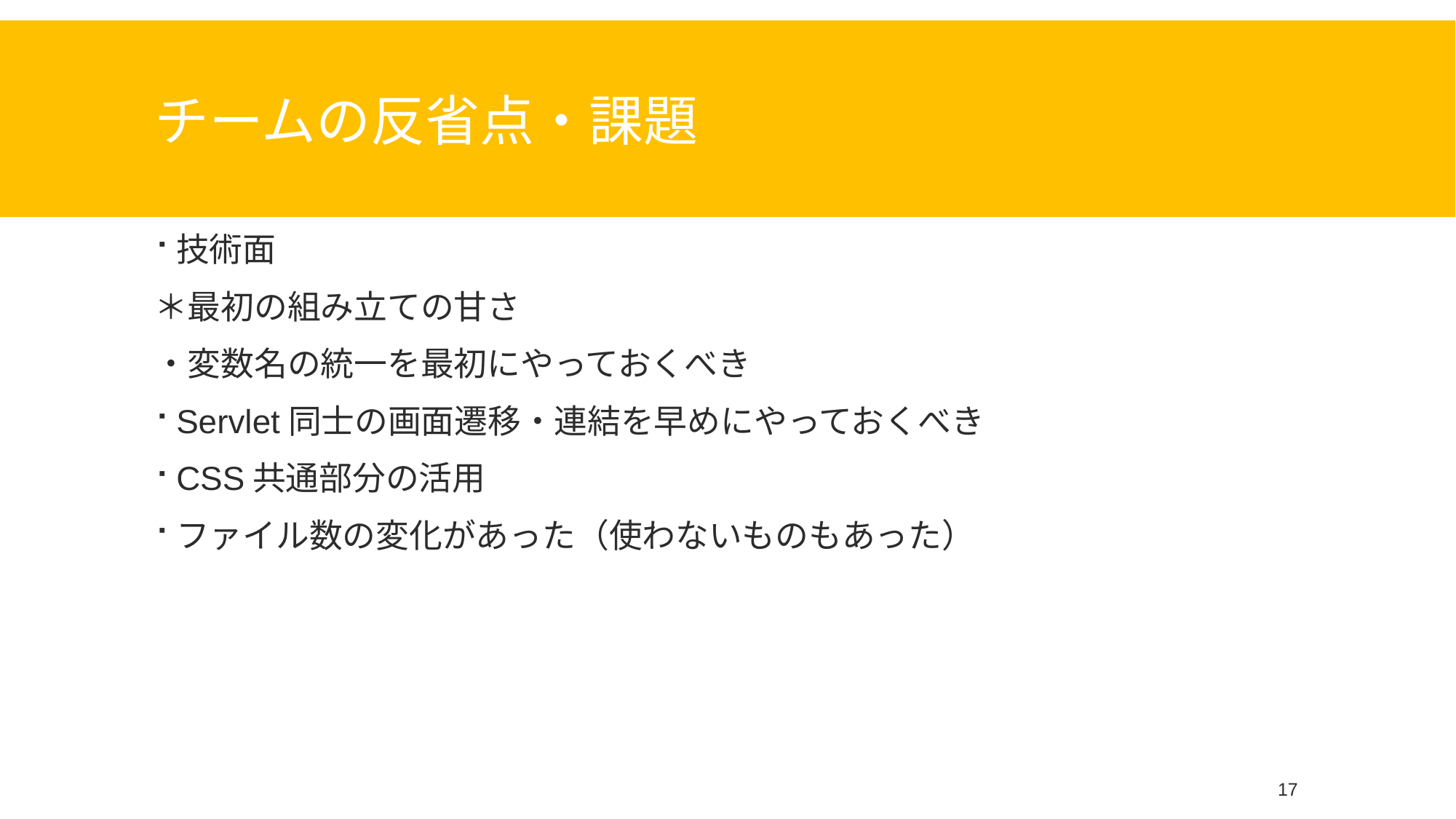

# チームの反省点・課題
技術面
＊最初の組み立ての甘さ
・変数名の統一を最初にやっておくべき
Servlet同士の画面遷移・連結を早めにやっておくべき
CSS共通部分の活用
ファイル数の変化があった（使わないものもあった）

17